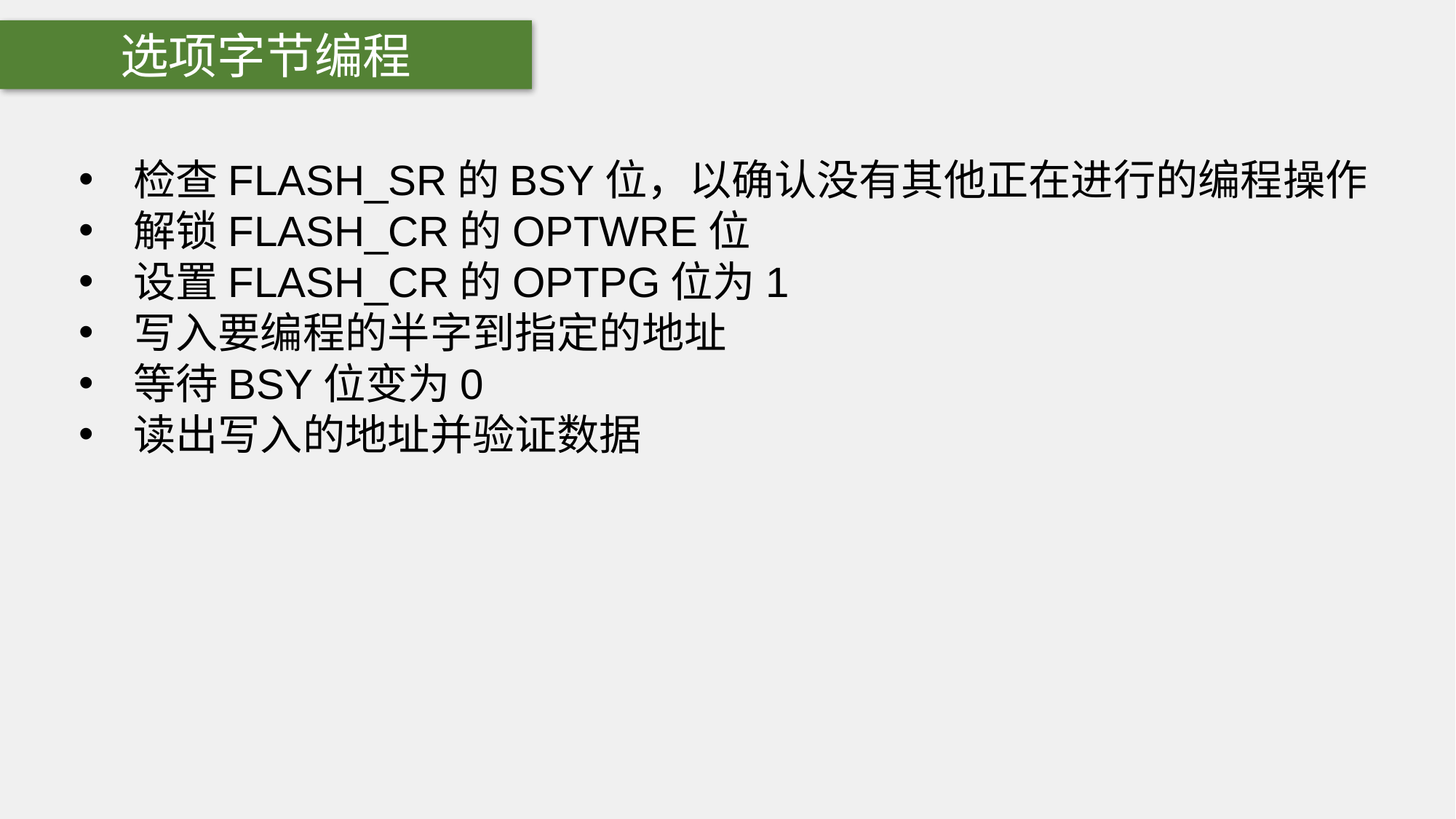

选项字节编程
检查FLASH_SR的BSY位，以确认没有其他正在进行的编程操作
解锁FLASH_CR的OPTWRE位
设置FLASH_CR的OPTPG位为1
写入要编程的半字到指定的地址
等待BSY位变为0
读出写入的地址并验证数据